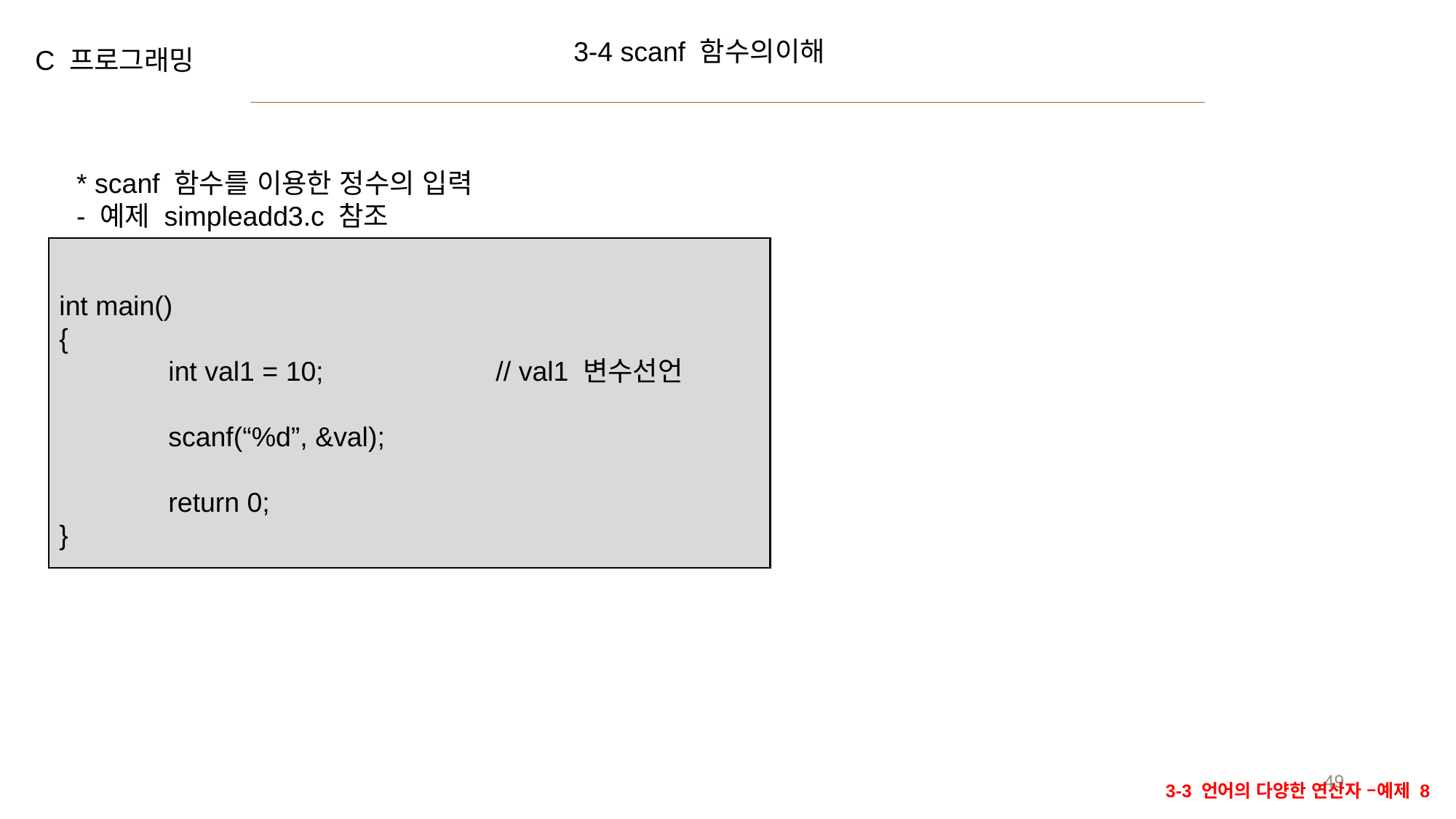

3-4 scanf 함수의이해
C 프로그래밍
* scanf 함수를 이용한 정수의 입력
- 예제 simpleadd3.c 참조

int main()
{
	int val1 = 10;		// val1 변수선언

	scanf(“%d”, &val);

	return 0;
}
49
3-3 언어의 다양한 연산자 –예제 8